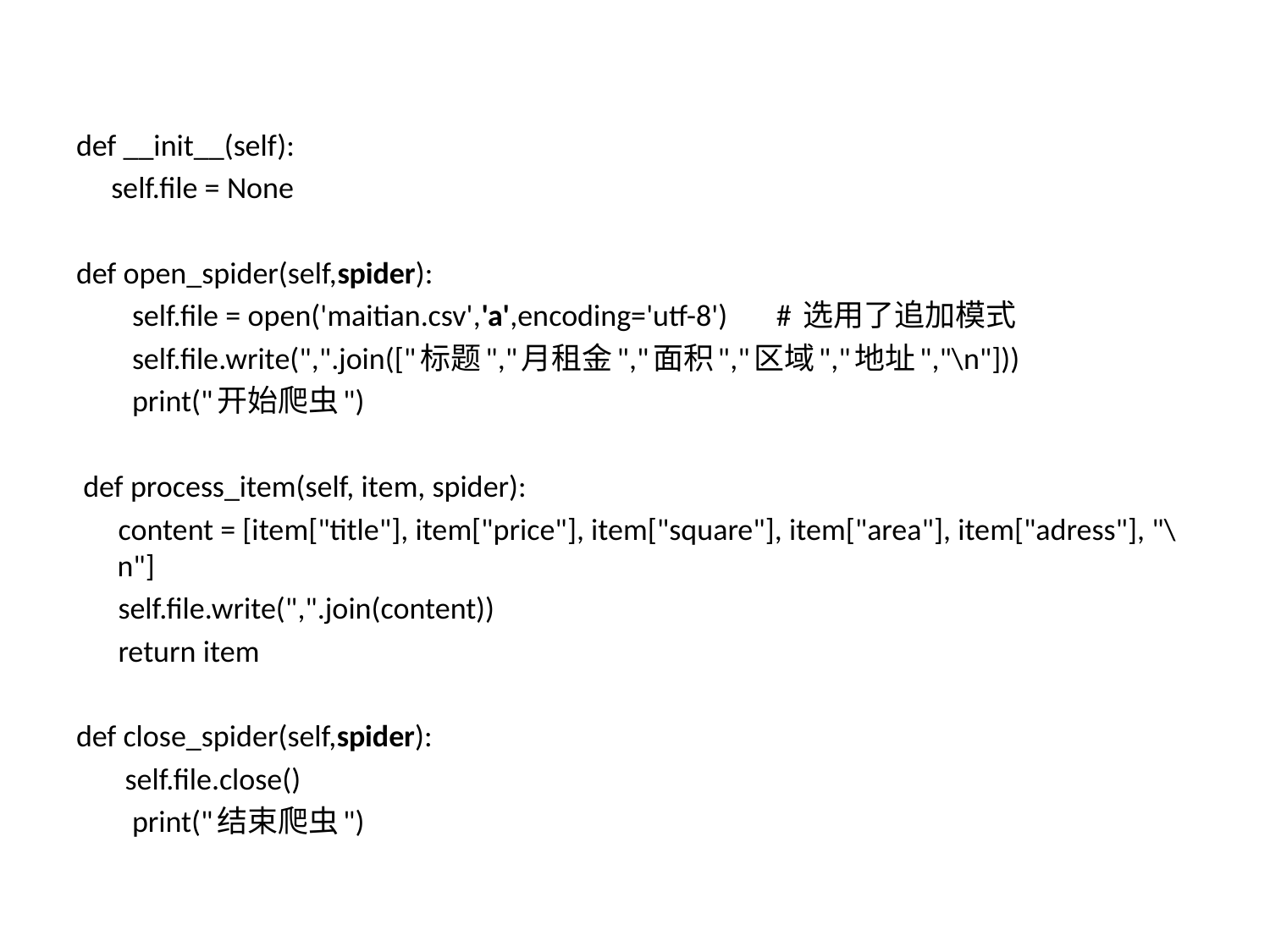

#
def __init__(self):
     self.file = None

def open_spider(self,spider):
        self.file = open('maitian.csv','a',encoding='utf-8')       # 选用了追加模式
        self.file.write(",".join(["标题","月租金","面积","区域","地址","\n"]))
        print("开始爬虫")

 def process_item(self, item, spider):
      content = [item["title"], item["price"], item["square"], item["area"], item["adress"], "\n"]
      self.file.write(",".join(content))
      return item

def close_spider(self,spider):
       self.file.close()
        print("结束爬虫")